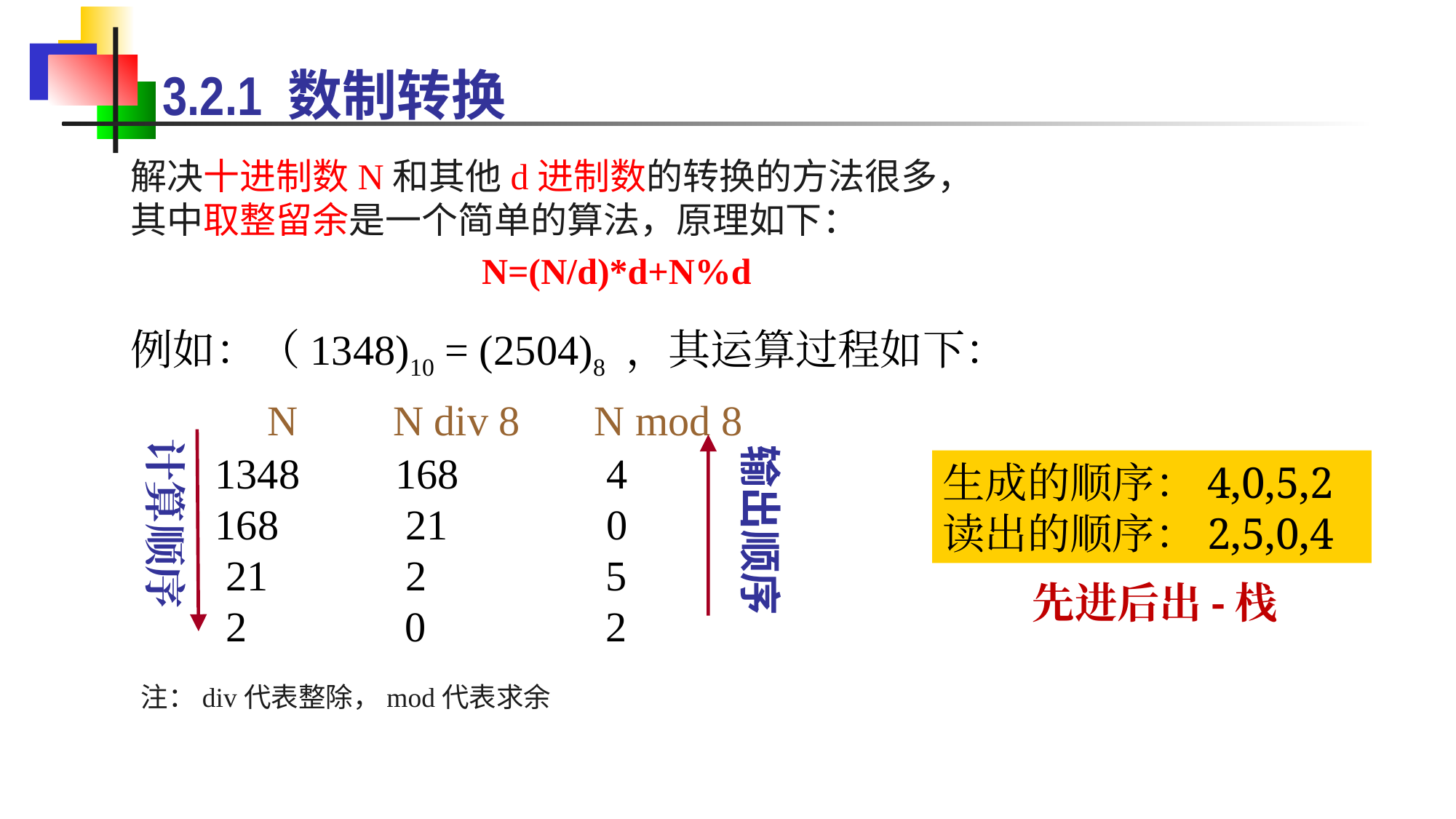

# 3.2.1 数制转换
解决十进制数N和其他d进制数的转换的方法很多，其中取整留余是一个简单的算法，原理如下：
             N=(N/d)*d+N%d
例如：（1348)10 = (2504)8 ，其运算过程如下：
          N         N div 8       N mod 8
        1348         168              4
        168            21               0
         21             2                 5
         2               0                 2
计算顺序

输出顺序
生成的顺序：4,0,5,2
读出的顺序：2,5,0,4
先进后出-栈
注：div代表整除，mod代表求余